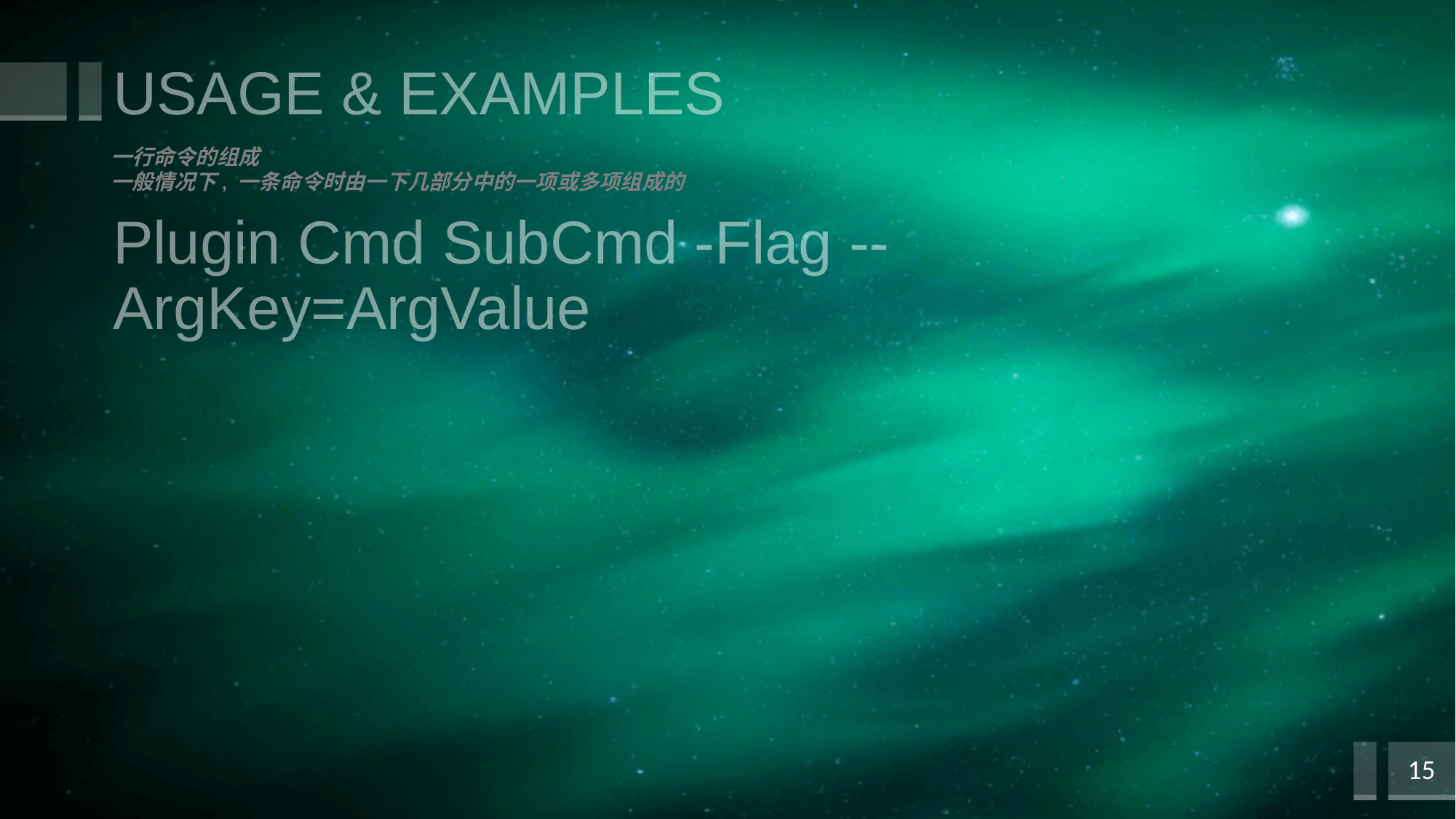

# USAGE & EXAMPLES
一行命令的组成
一般情况下, 一条命令时由一下几部分中的一项或多项组成的
Plugin Cmd SubCmd -Flag --ArgKey=ArgValue